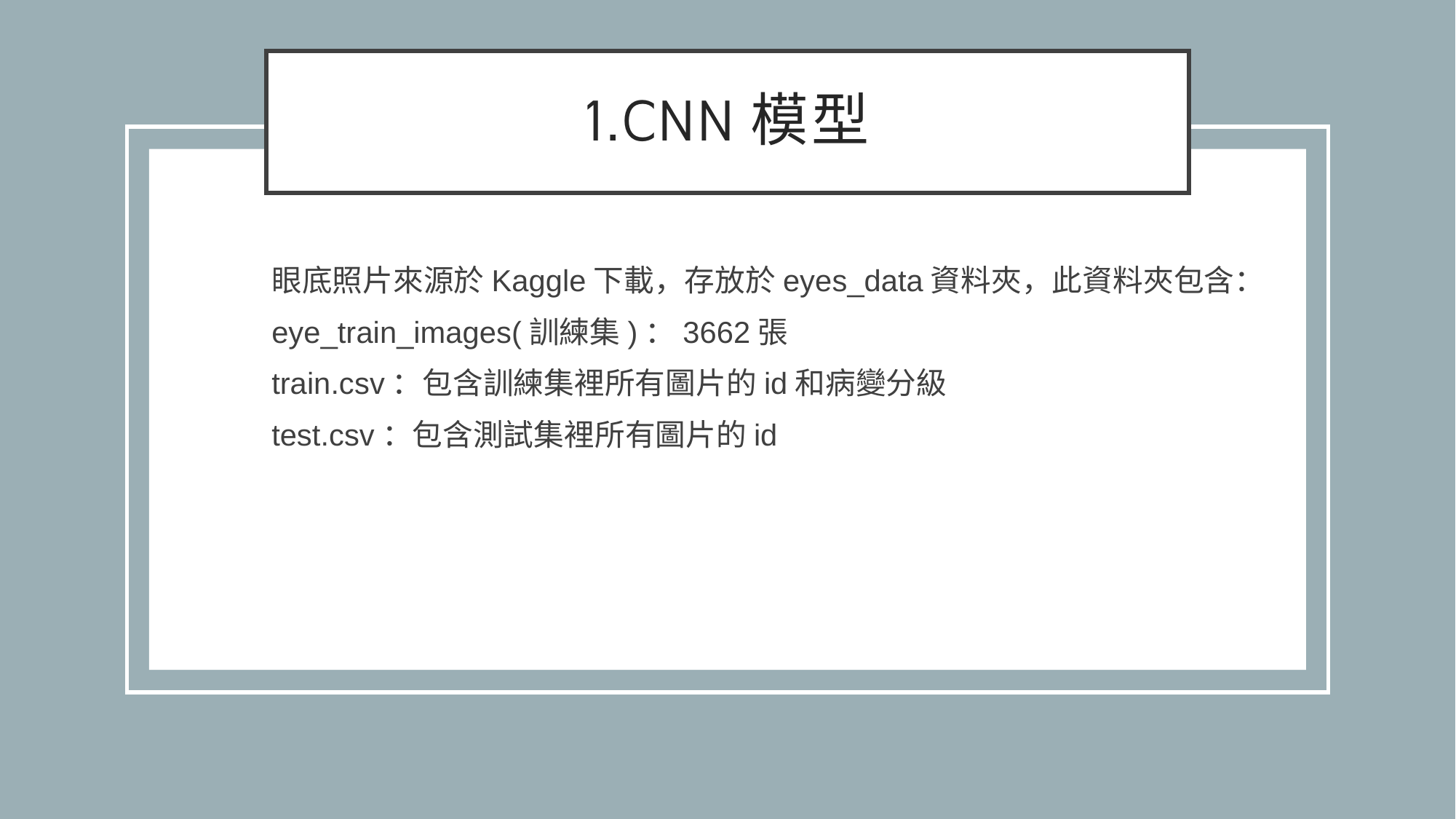

1.CNN模型

眼底照片來源於Kaggle下載，存放於eyes_data資料夾，此資料夾包含：
eye_train_images(訓練集)：3662張
train.csv：包含訓練集裡所有圖片的id和病變分級
test.csv：包含測試集裡所有圖片的id